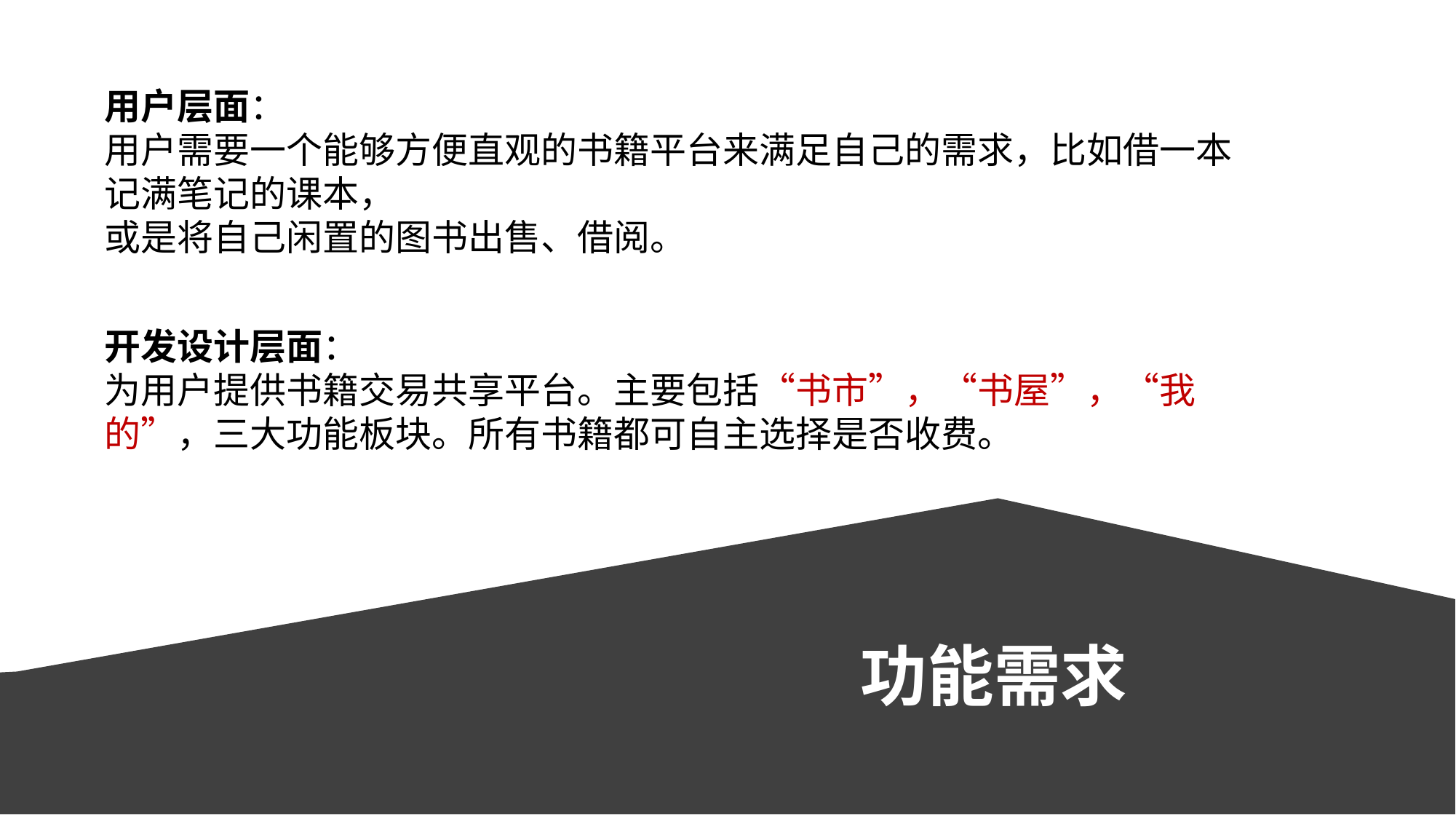

用户层面：
用户需要一个能够方便直观的书籍平台来满足自己的需求，比如借一本记满笔记的课本，
或是将自己闲置的图书出售、借阅。

开发设计层面：
为用户提供书籍交易共享平台。主要包括“书市”，“书屋”，“我的”，三大功能板块。所有书籍都可自主选择是否收费。

功能需求